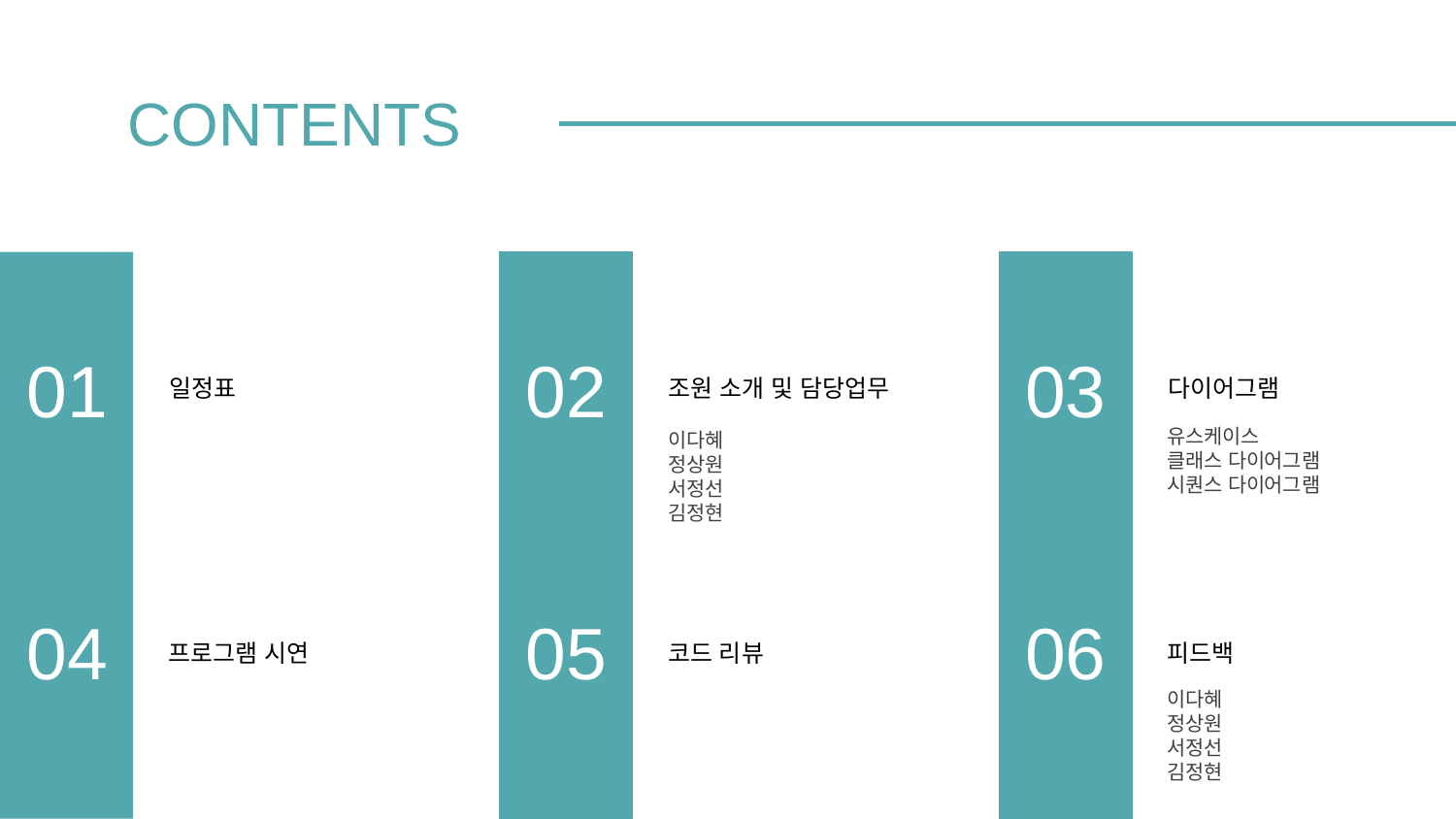

CONTENTS

01
02
03
조원 소개 및 담당업무
일정표
다이어그램
유스케이스
클래스 다이어그램
시퀀스 다이어그램
이다혜
정상원
서정선
김정현
04
05
06
프로그램 시연
코드 리뷰
피드백
이다혜
정상원
서정선
김정현